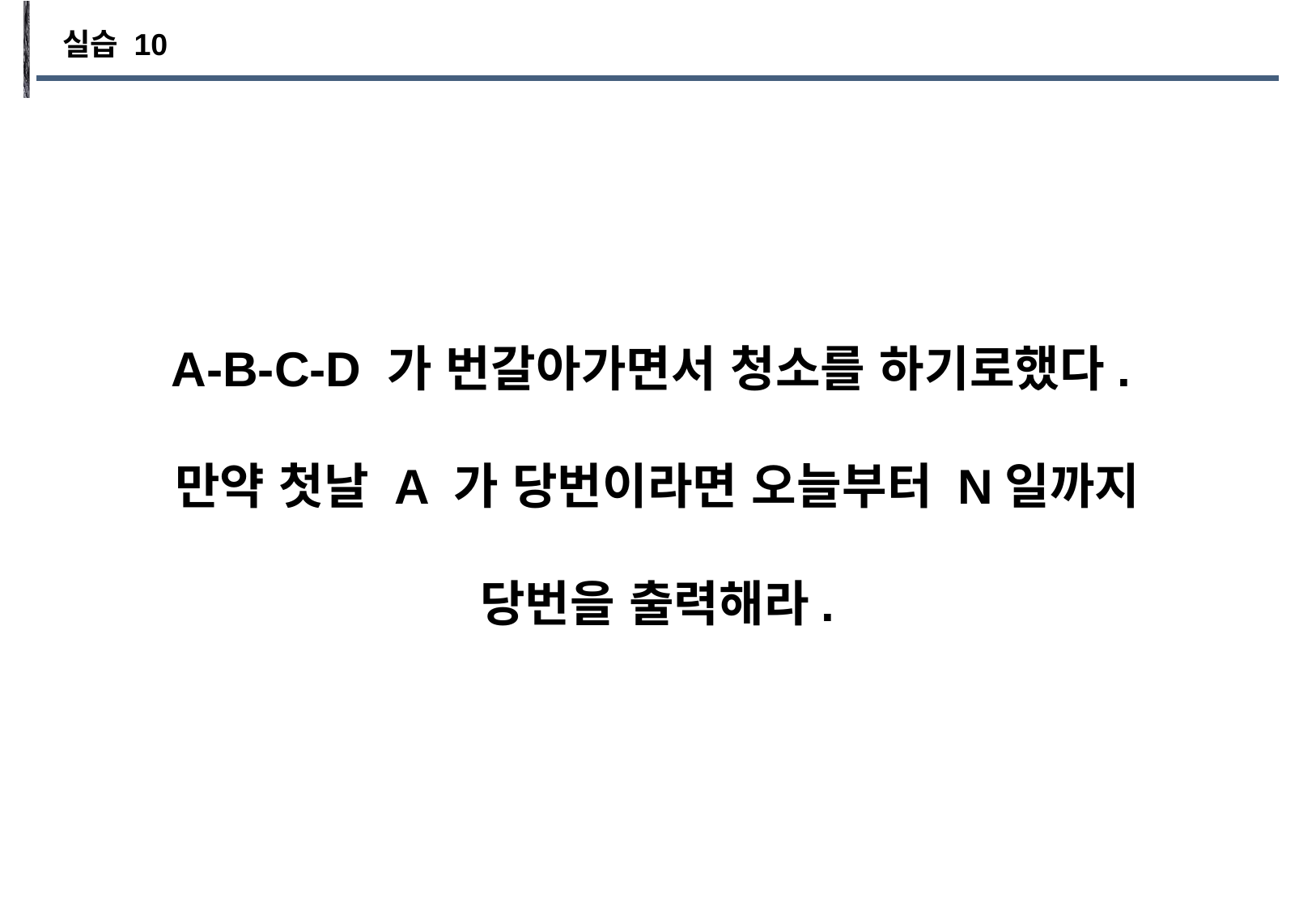

실습 10

A-B-C-D 가 번갈아가면서 청소를 하기로했다.
만약 첫날 A 가 당번이라면 오늘부터 N일까지
당번을 출력해라.